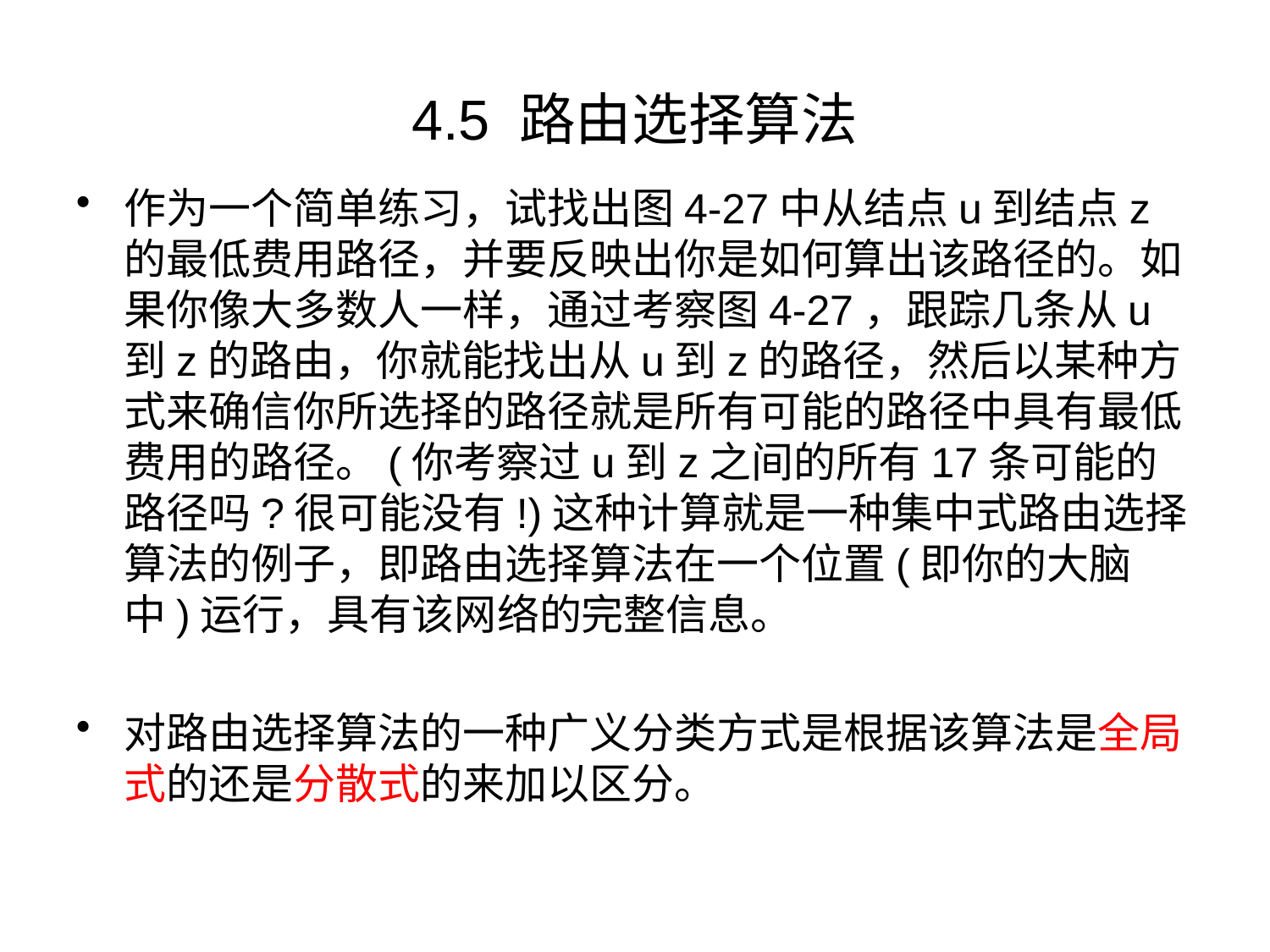

# 4.5 路由选择算法
作为一个简单练习，试找出图4-27中从结点u到结点z的最低费用路径，并要反映出你是如何算出该路径的。如果你像大多数人一样，通过考察图4-27，跟踪几条从u到z的路由，你就能找出从u到z的路径，然后以某种方式来确信你所选择的路径就是所有可能的路径中具有最低费用的路径。(你考察过u到z之间的所有17条可能的路径吗?很可能没有!)这种计算就是一种集中式路由选择算法的例子，即路由选择算法在一个位置(即你的大脑中)运行，具有该网络的完整信息。

对路由选择算法的一种广义分类方式是根据该算法是全局式的还是分散式的来加以区分。